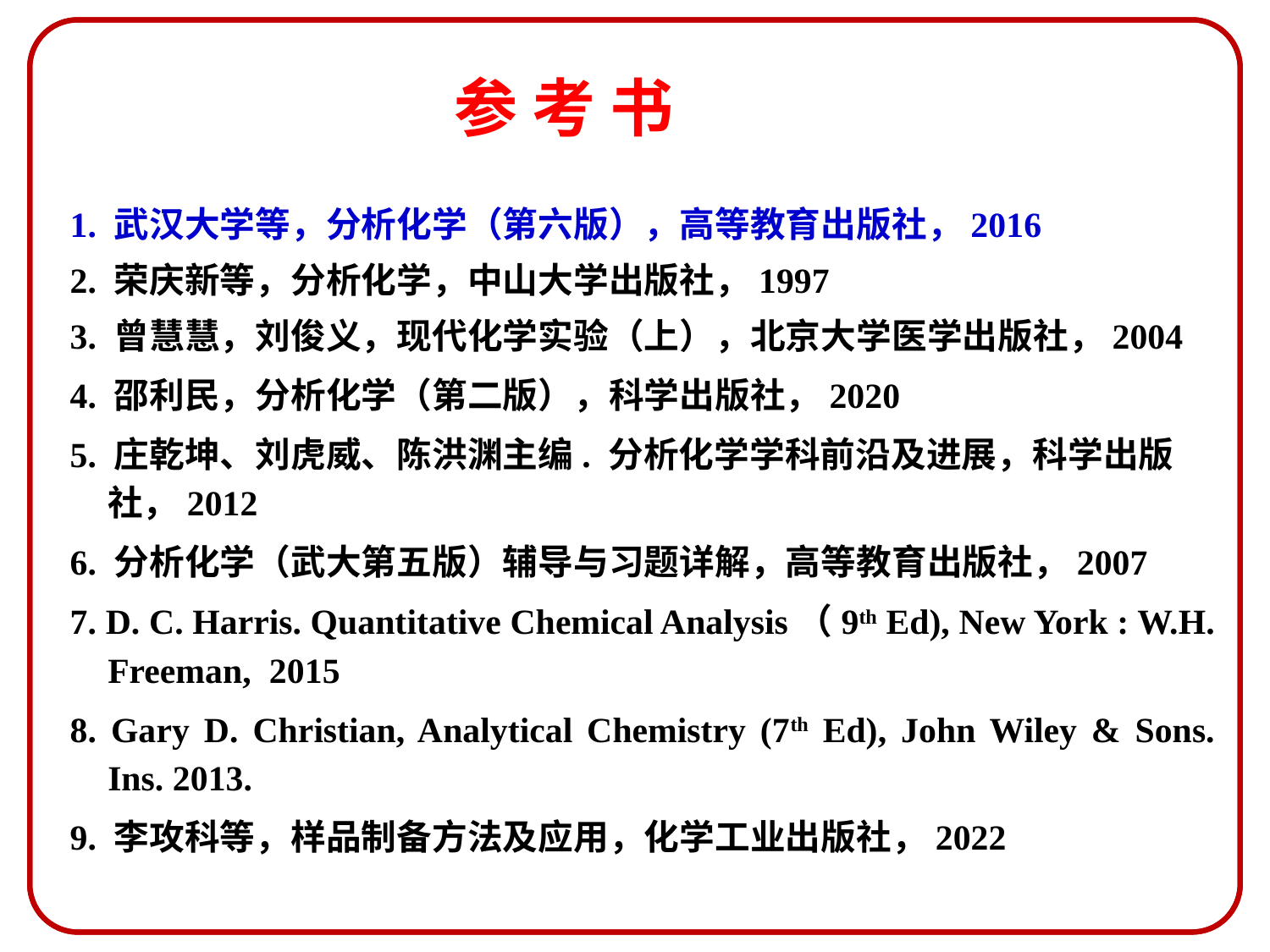

# 参 考 书
1. 武汉大学等，分析化学（第六版），高等教育出版社，2016
2. 荣庆新等，分析化学，中山大学出版社，1997
3. 曾慧慧，刘俊义，现代化学实验（上），北京大学医学出版社，2004
4. 邵利民，分析化学（第二版），科学出版社，2020
5. 庄乾坤、刘虎威、陈洪渊主编. 分析化学学科前沿及进展，科学出版社，2012
6. 分析化学（武大第五版）辅导与习题详解，高等教育出版社，2007
7. D. C. Harris. Quantitative Chemical Analysis（9th Ed), New York : W.H. Freeman,  2015
8. Gary D. Christian, Analytical Chemistry (7th Ed), John Wiley & Sons. Ins. 2013.
9. 李攻科等，样品制备方法及应用，化学工业出版社，2022